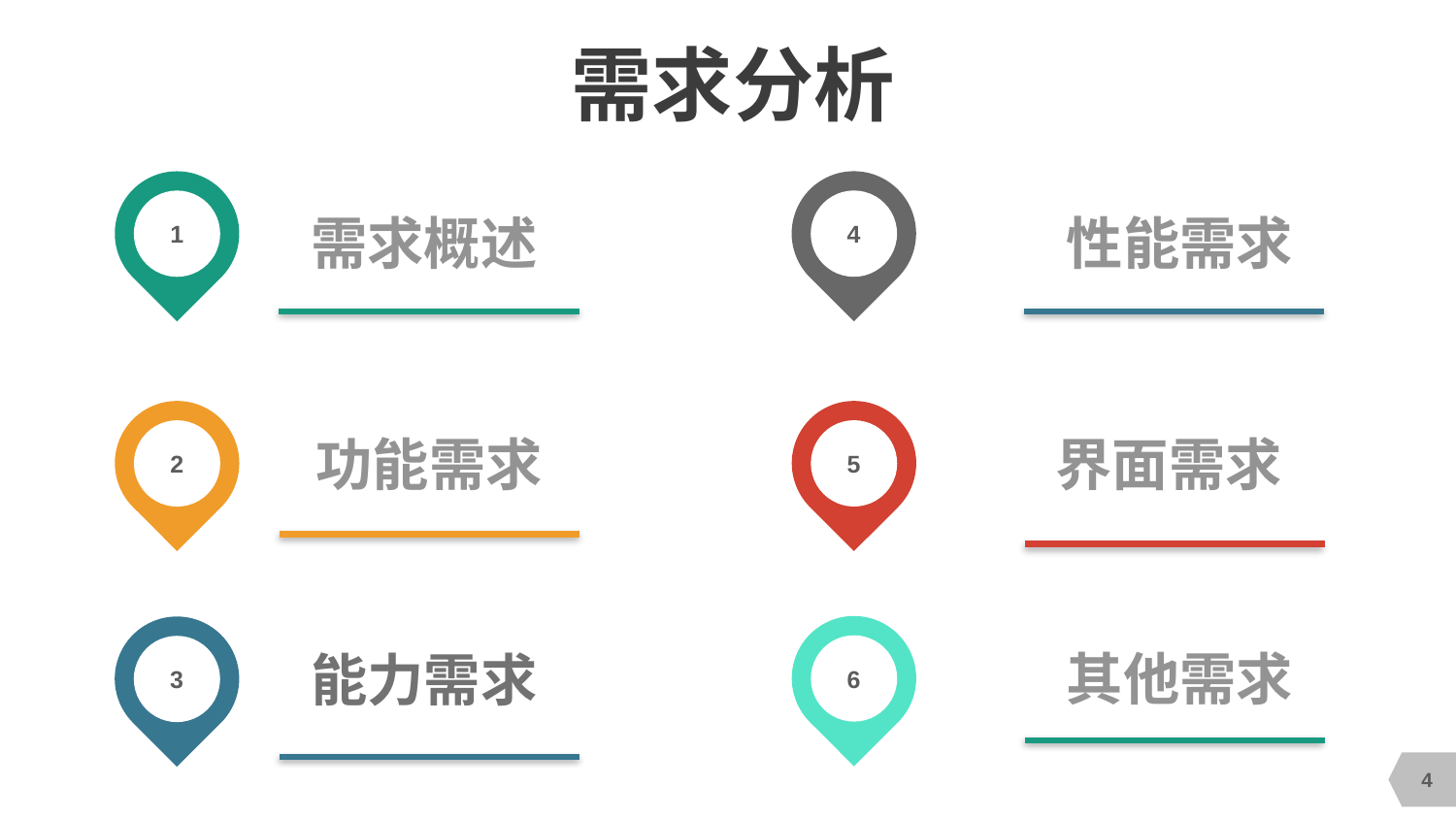

# 需求分析

4

1
需求概述
性能需求

5

2
功能需求
界面需求

6

3
其他需求
能力需求
4